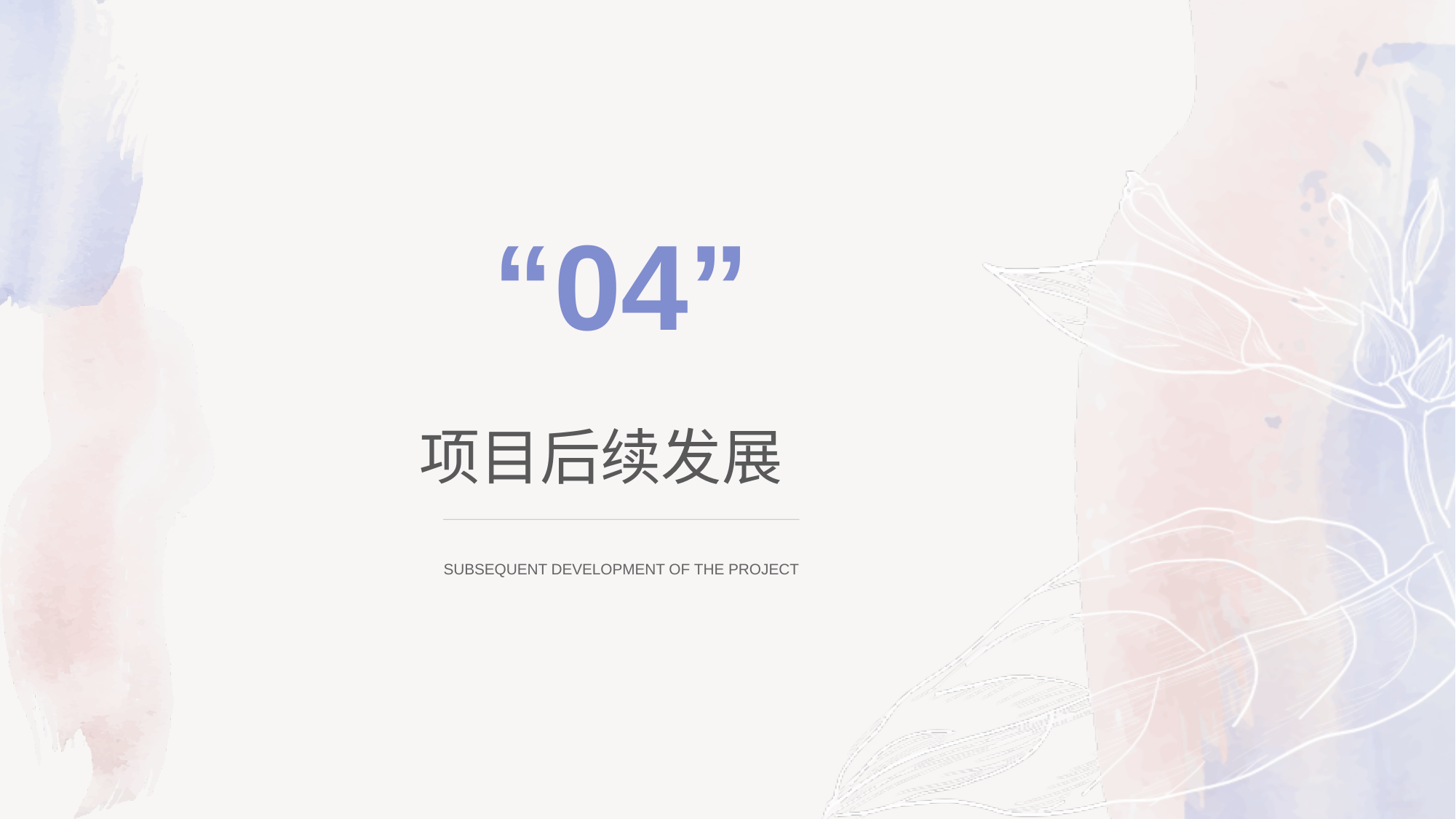

“04”
项目后续发展
Subsequent development of the project